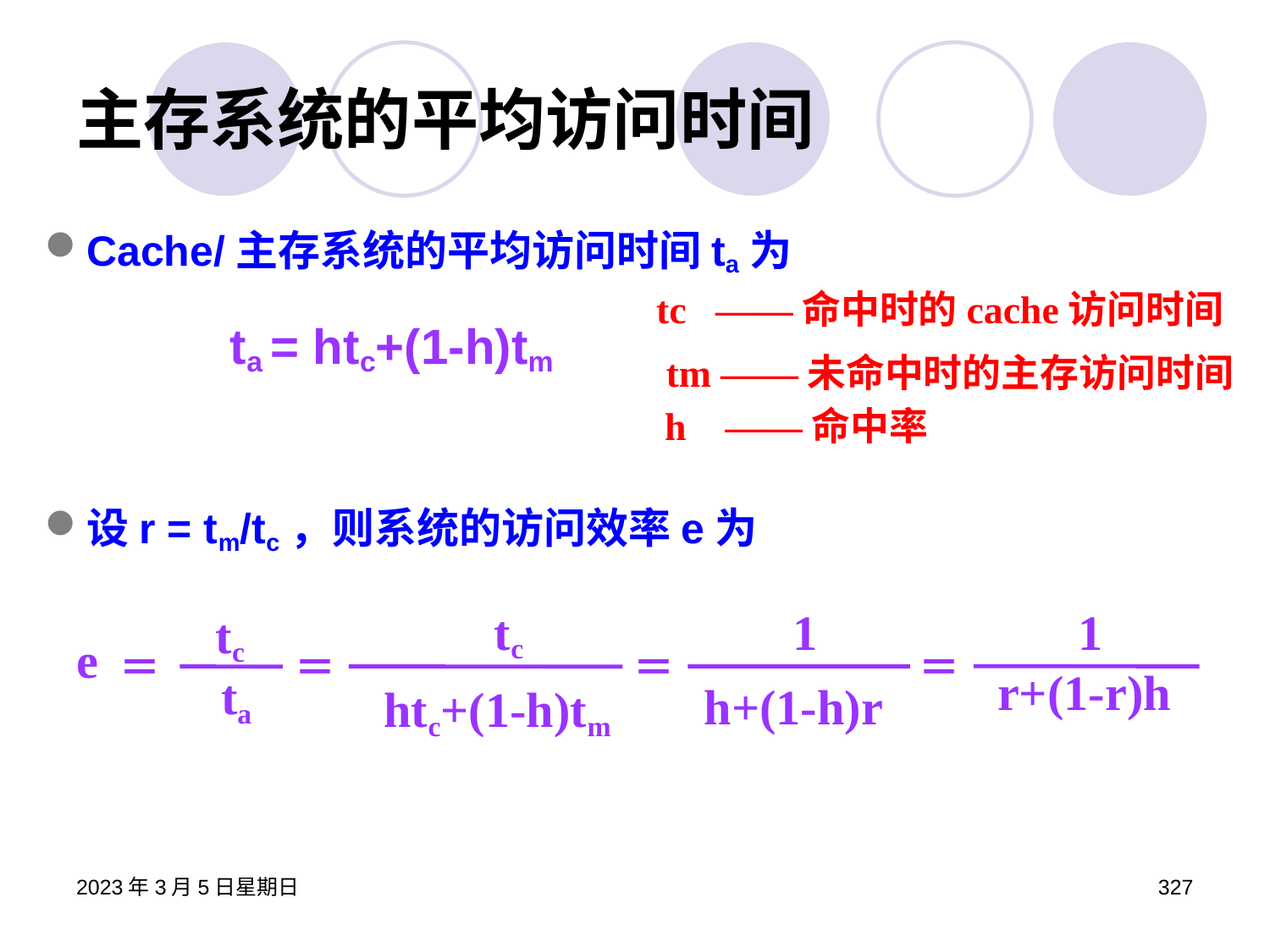

# 主存系统的平均访问时间
Cache/主存系统的平均访问时间ta为

设r = tm/tc，则系统的访问效率e为
tc   ——命中时的cache访问时间
ta = htc+(1-h)tm
tm ——未命中时的主存访问时间
h    ——命中率
tc

htc+(1-h)tm
tc

ta
1

h+(1-h)r
1

r+(1-r)h
e
＝
＝
＝
＝
2023年3月5日星期日
327